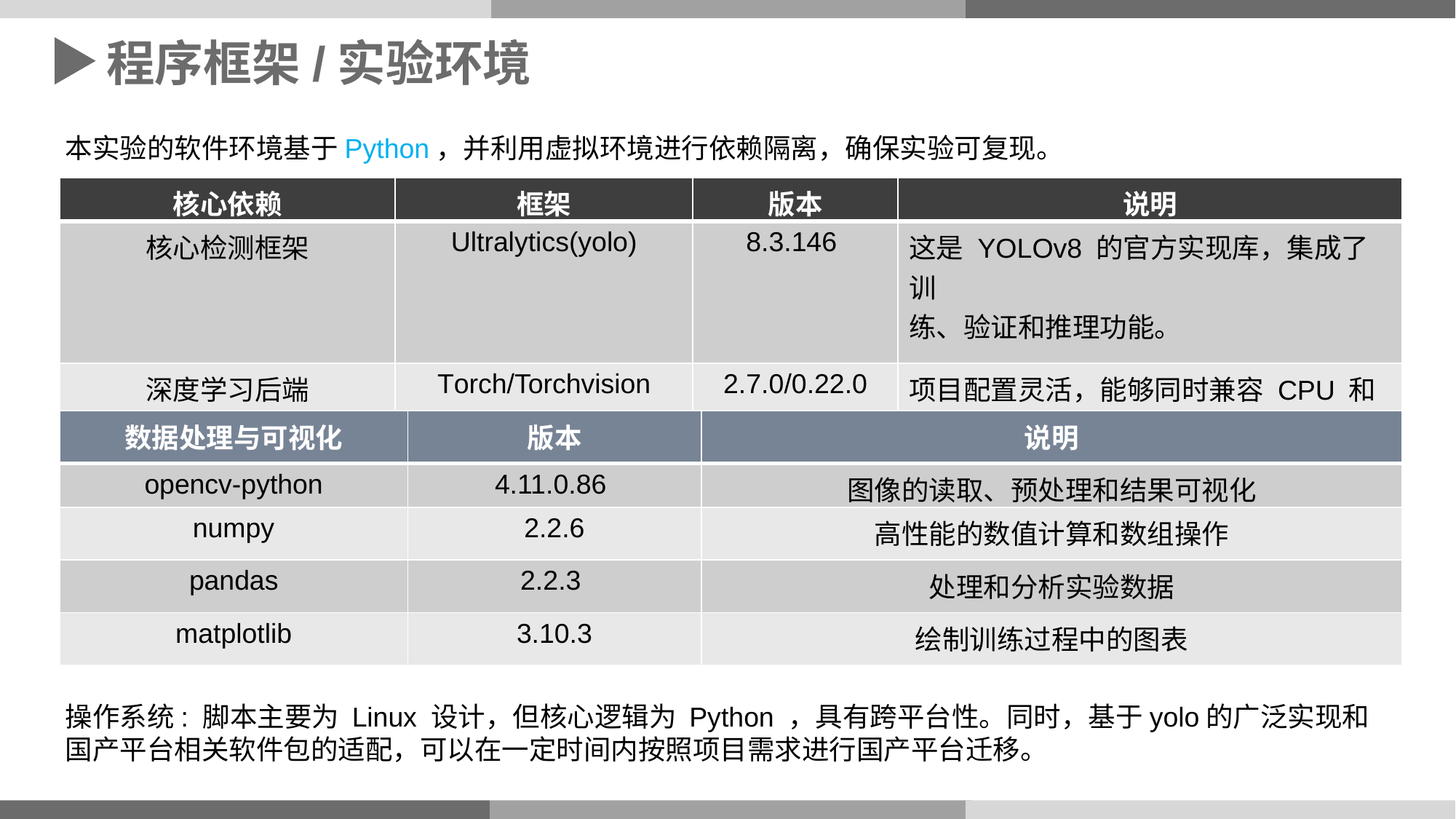

程序框架/实验环境

本实验的软件环境基于Python，并利⽤虚拟环境进⾏依赖隔离，确保实验可复现。
| 核⼼依赖 | 框架 | 版本 | 说明 |
| --- | --- | --- | --- |
| 核⼼检测框架 | Ultralytics(yolo) | 8.3.146 | 这是 YOLOv8 的官⽅实现库，集成了训 练、验证和推理功能。 |
| 深度学习后端 | Torch/Torchvision | 2.7.0/0.22.0 | 项⽬配置灵活，能够同时兼容 CPU 和 CUDA环境 |

| 数据处理与可视化 | 版本 | 说明 |
| --- | --- | --- |
| opencv-python | 4.11.0.86 | 图像的读取、预处理和结果可视化 |
| numpy | 2.2.6 | ⾼性能的数值计算和数组操作 |
| pandas | 2.2.3 | 处理和分析实验数据 |
| matplotlib | 3.10.3 | 绘制训练过程中的图表 |
45%

63

操作系统: 脚本主要为 Linux 设计，但核⼼逻辑为 Python ，具有跨平台性。同时，基于yolo的广泛实现和国产平台相关软件包的适配，可以在一定时间内按照项目需求进行国产平台迁移。